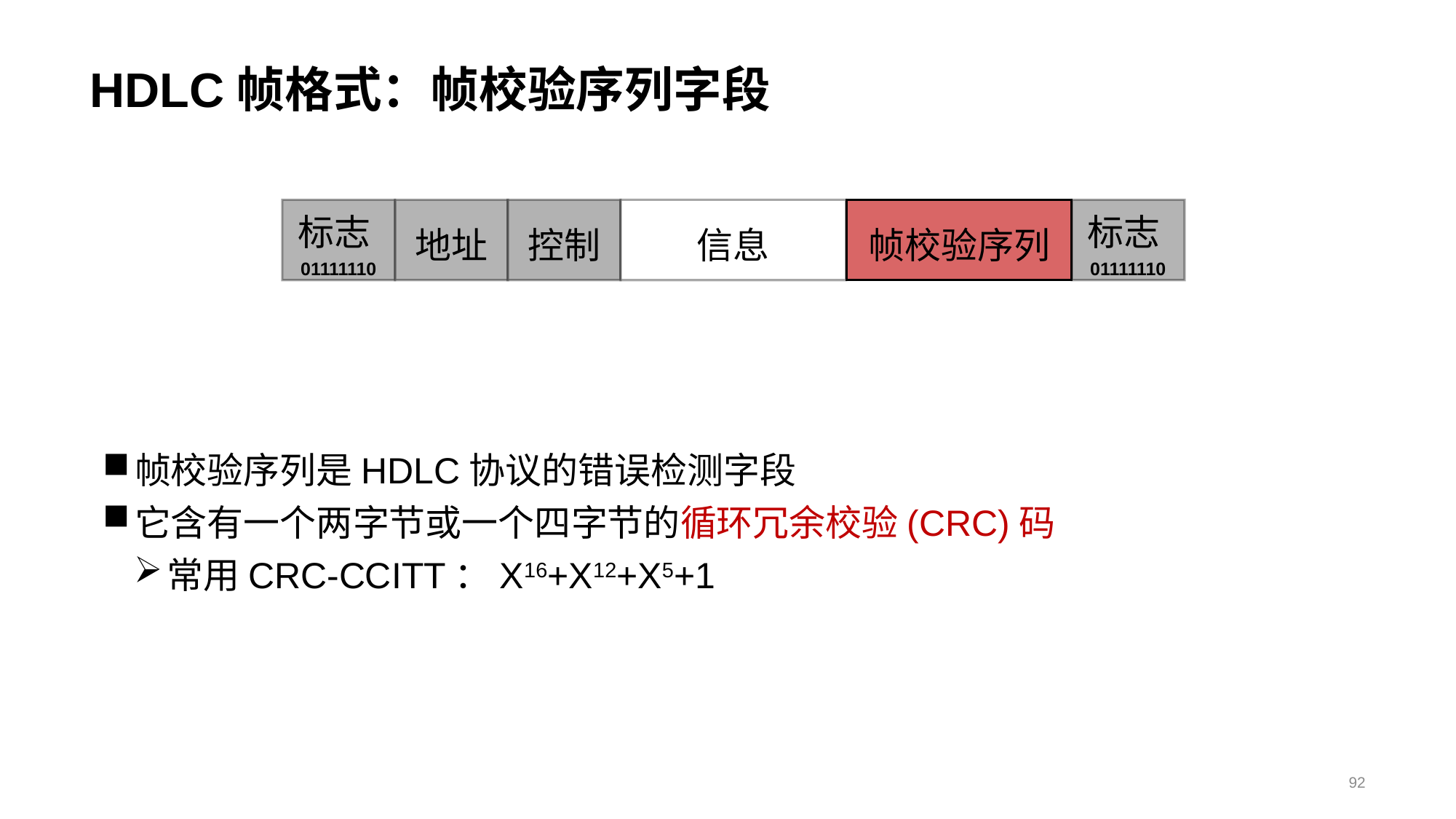

# HDLC帧格式：帧校验序列字段
帧校验序列
标志01111110
地址
控制
信息
标志01111110
帧校验序列是HDLC协议的错误检测字段
它含有一个两字节或一个四字节的循环冗余校验(CRC)码
常用CRC-CCITT：X16+X12+X5+1

92